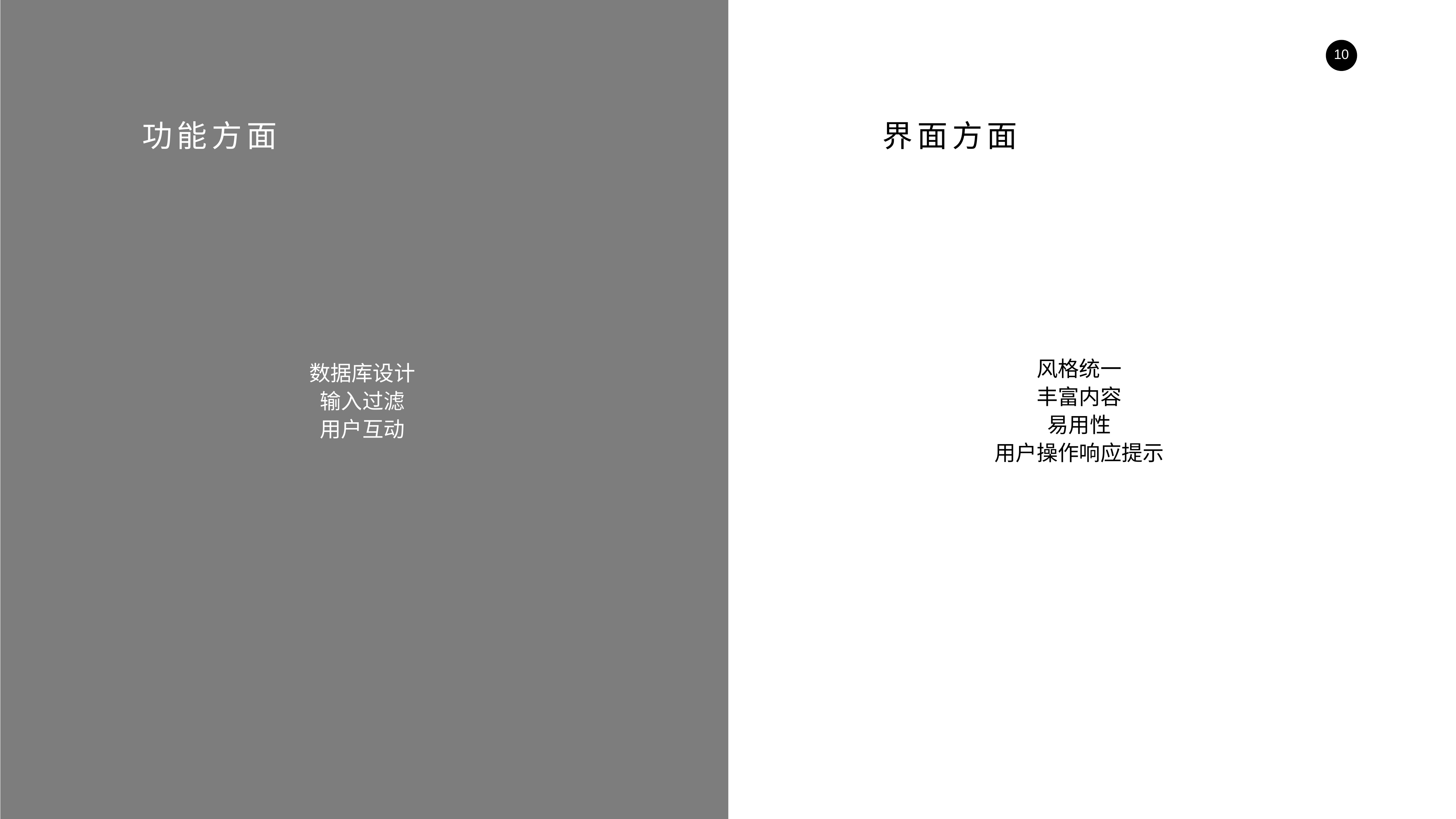

功能方面
界面方面E
风格统一
丰富内容
易用性
用户操作响应提示
数据库设计
输入过滤
用户互动